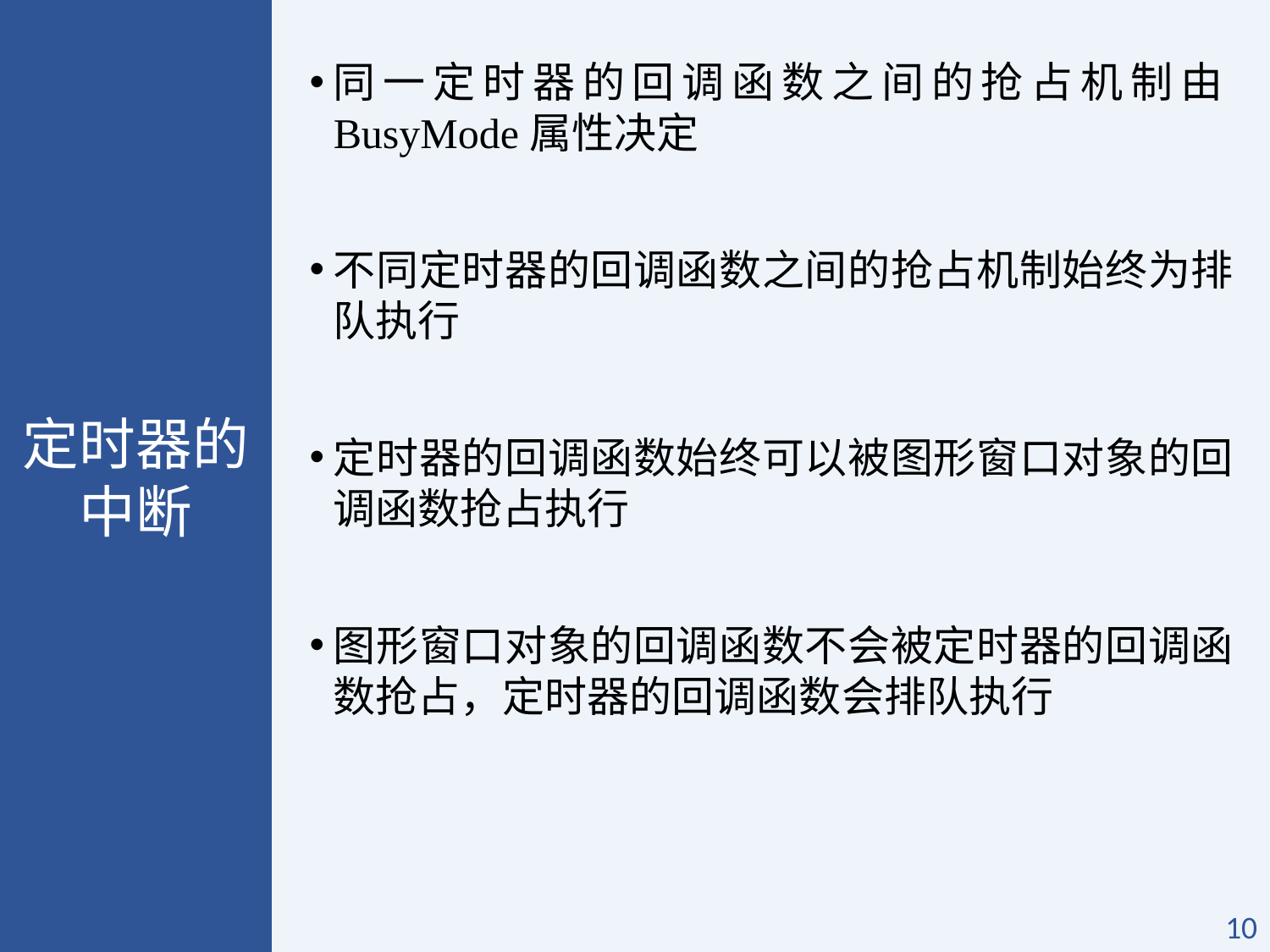

同一定时器的回调函数之间的抢占机制由BusyMode属性决定

不同定时器的回调函数之间的抢占机制始终为排队执行

定时器的回调函数始终可以被图形窗口对象的回调函数抢占执行

图形窗口对象的回调函数不会被定时器的回调函数抢占，定时器的回调函数会排队执行
定时器的中断